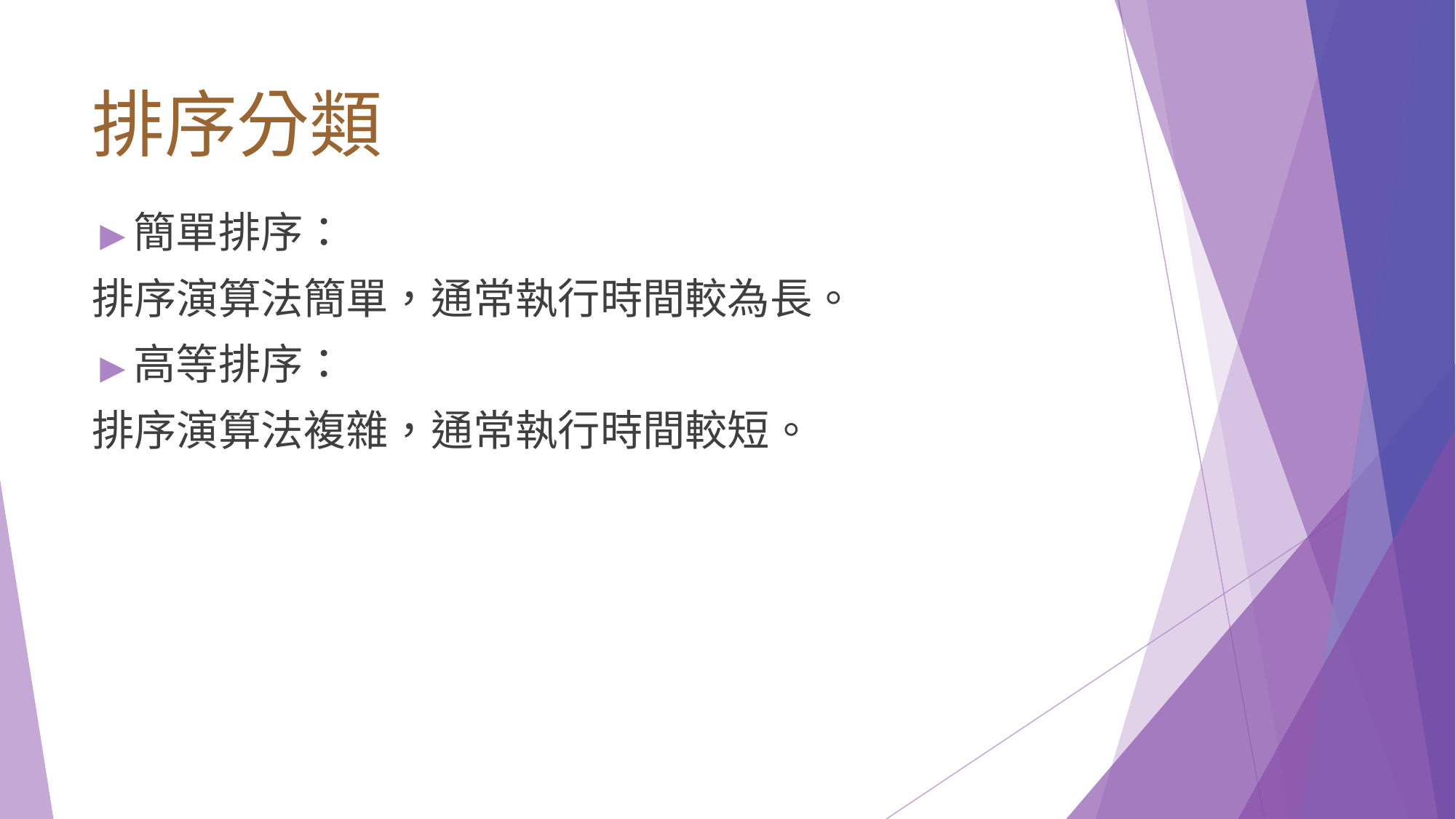

# 排序分類
簡單排序：
排序演算法簡單，通常執行時間較為長。
高等排序：
排序演算法複雜，通常執行時間較短。